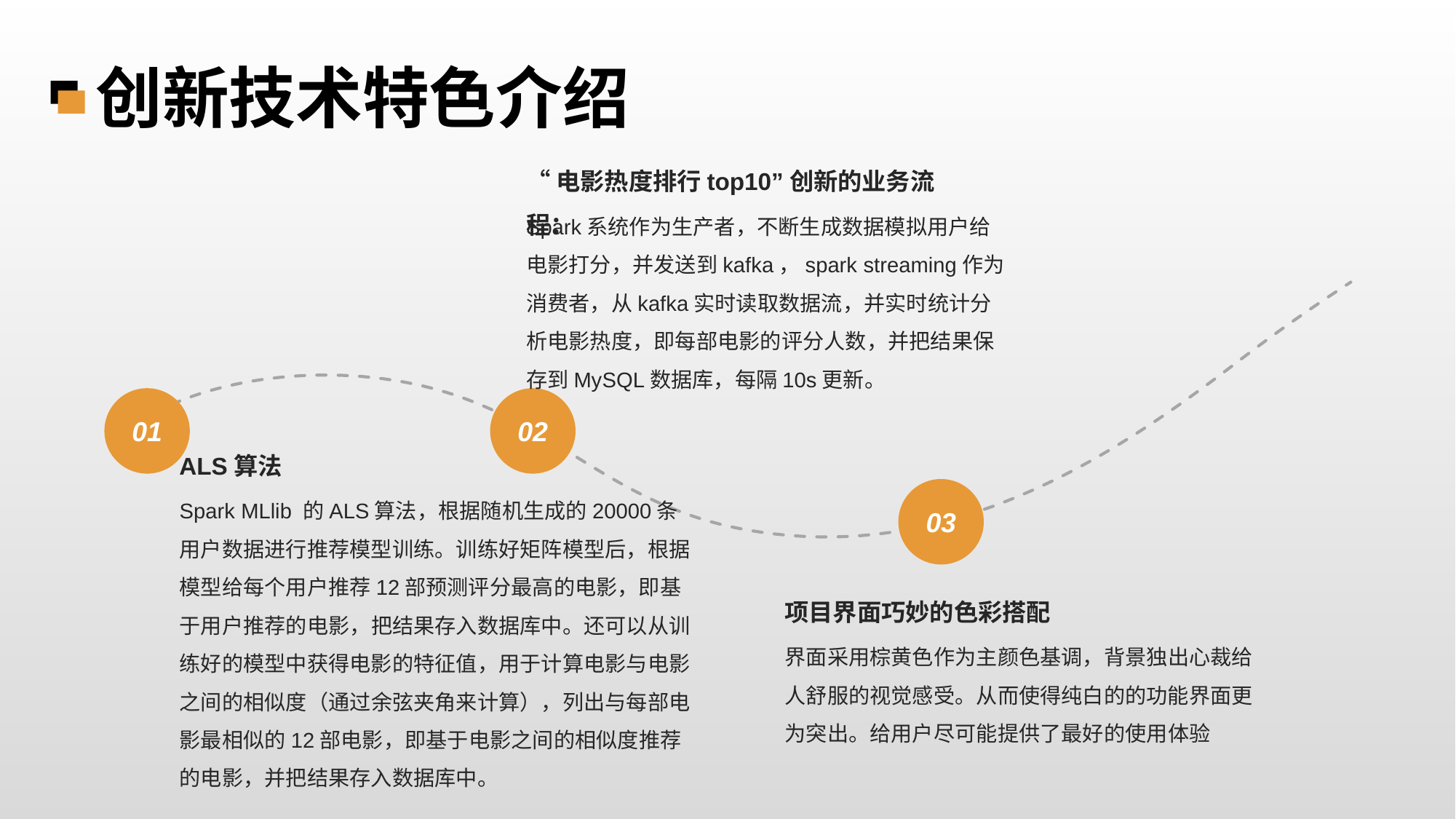

创新技术特色介绍

“电影热度排行top10”创新的业务流程：
Spark系统作为生产者，不断生成数据模拟用户给电影打分，并发送到kafka，spark streaming作为消费者，从kafka实时读取数据流，并实时统计分析电影热度，即每部电影的评分人数，并把结果保存到MySQL数据库，每隔10s更新。

01
02
ALS算法
Spark MLlib 的ALS算法，根据随机生成的20000条用户数据进行推荐模型训练。训练好矩阵模型后，根据模型给每个用户推荐12部预测评分最高的电影，即基于用户推荐的电影，把结果存入数据库中。还可以从训练好的模型中获得电影的特征值，用于计算电影与电影之间的相似度（通过余弦夹角来计算），列出与每部电影最相似的12部电影，即基于电影之间的相似度推荐的电影，并把结果存入数据库中。
03
项目界面巧妙的色彩搭配
界面采用棕黄色作为主颜色基调，背景独出心裁给人舒服的视觉感受。从而使得纯白的的功能界面更为突出。给用户尽可能提供了最好的使用体验